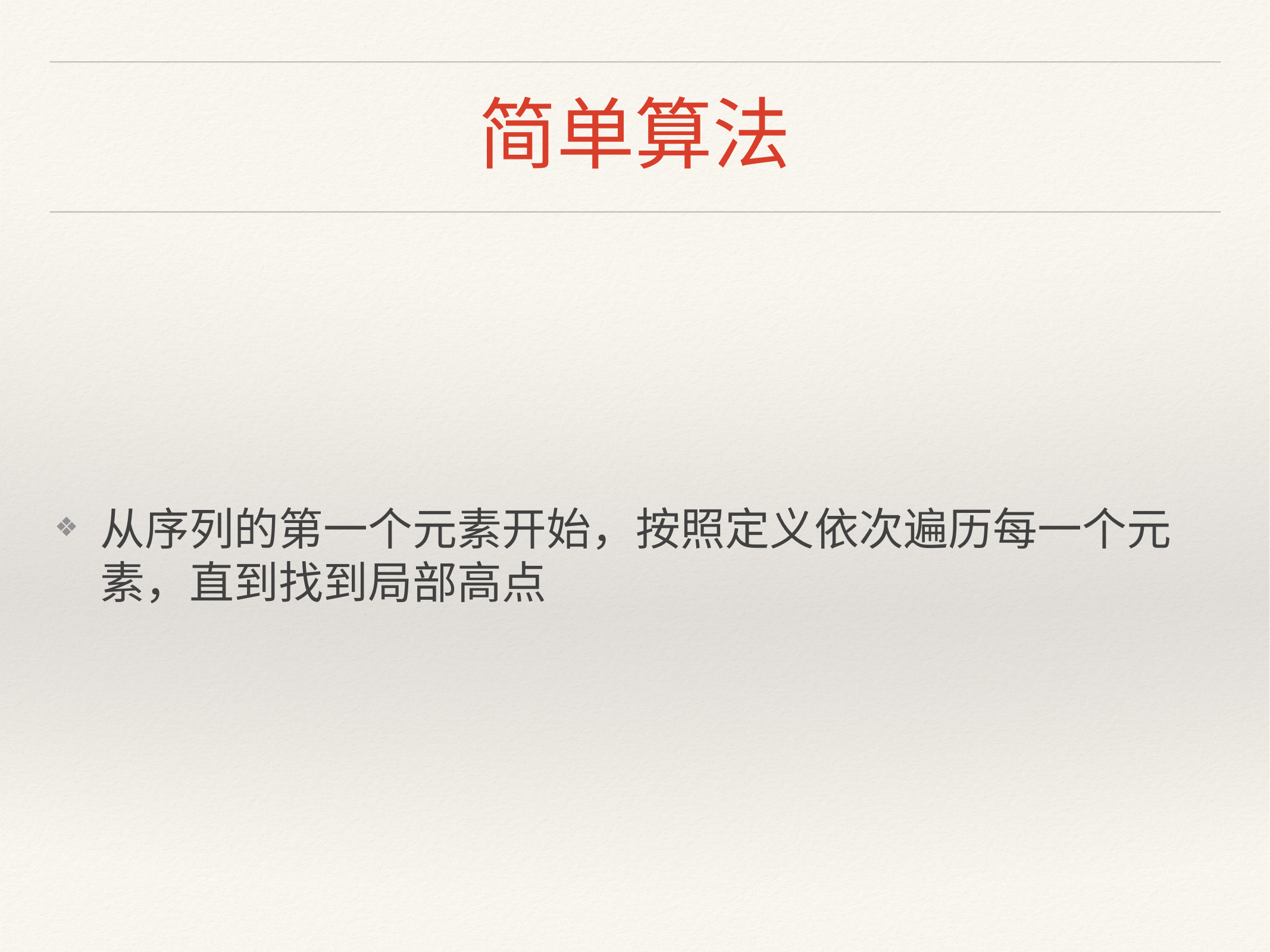

# 简单算法
从序列的第一个元素开始，按照定义依次遍历每一个元素，直到找到局部高点